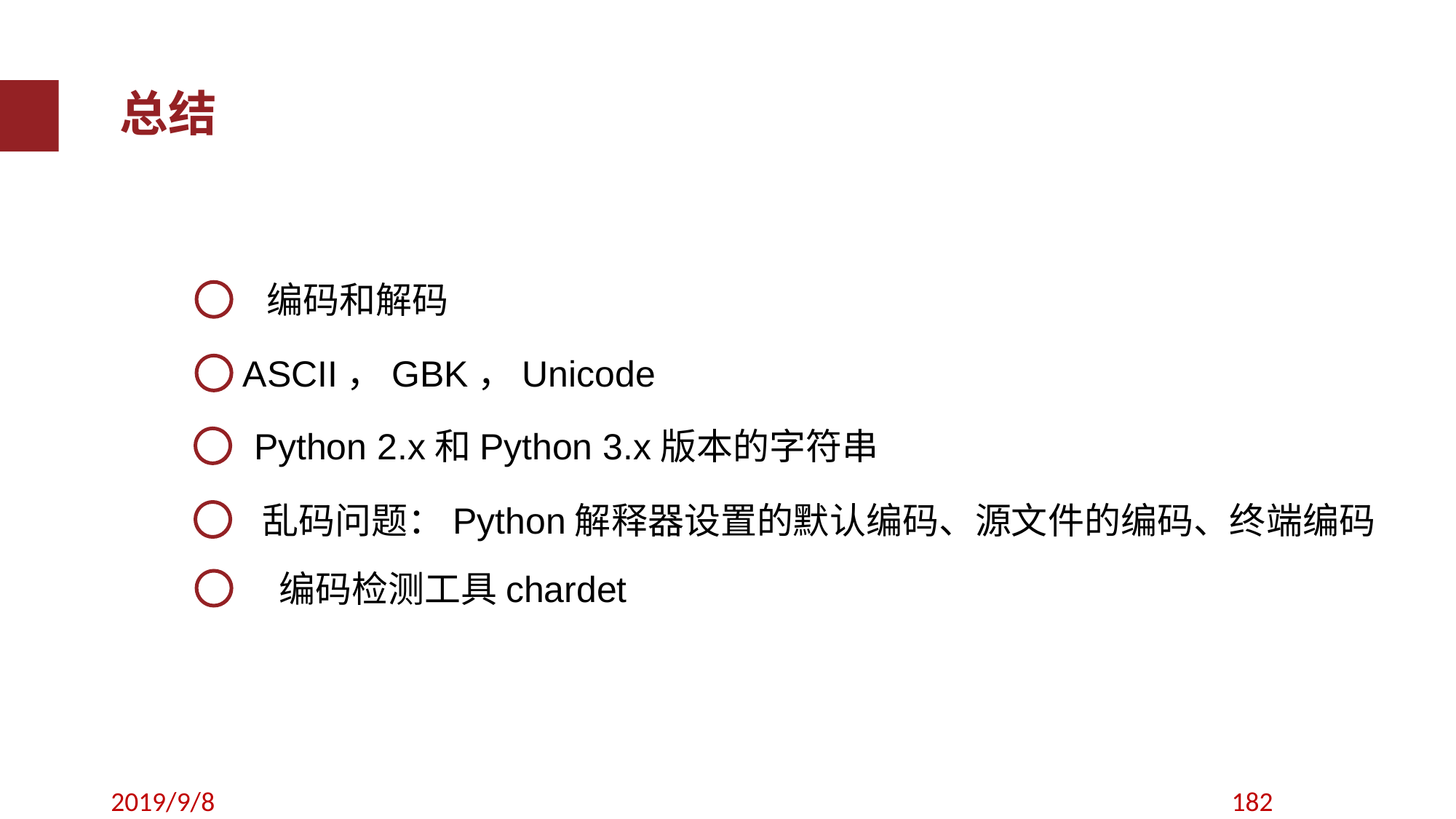

总结

编码和解码

ASCII，GBK，Unicode

Python 2.x和Python 3.x版本的字符串

乱码问题：Python解释器设置的默认编码、源文件的编码、终端编码

编码检测工具chardet

2019/9/8
182